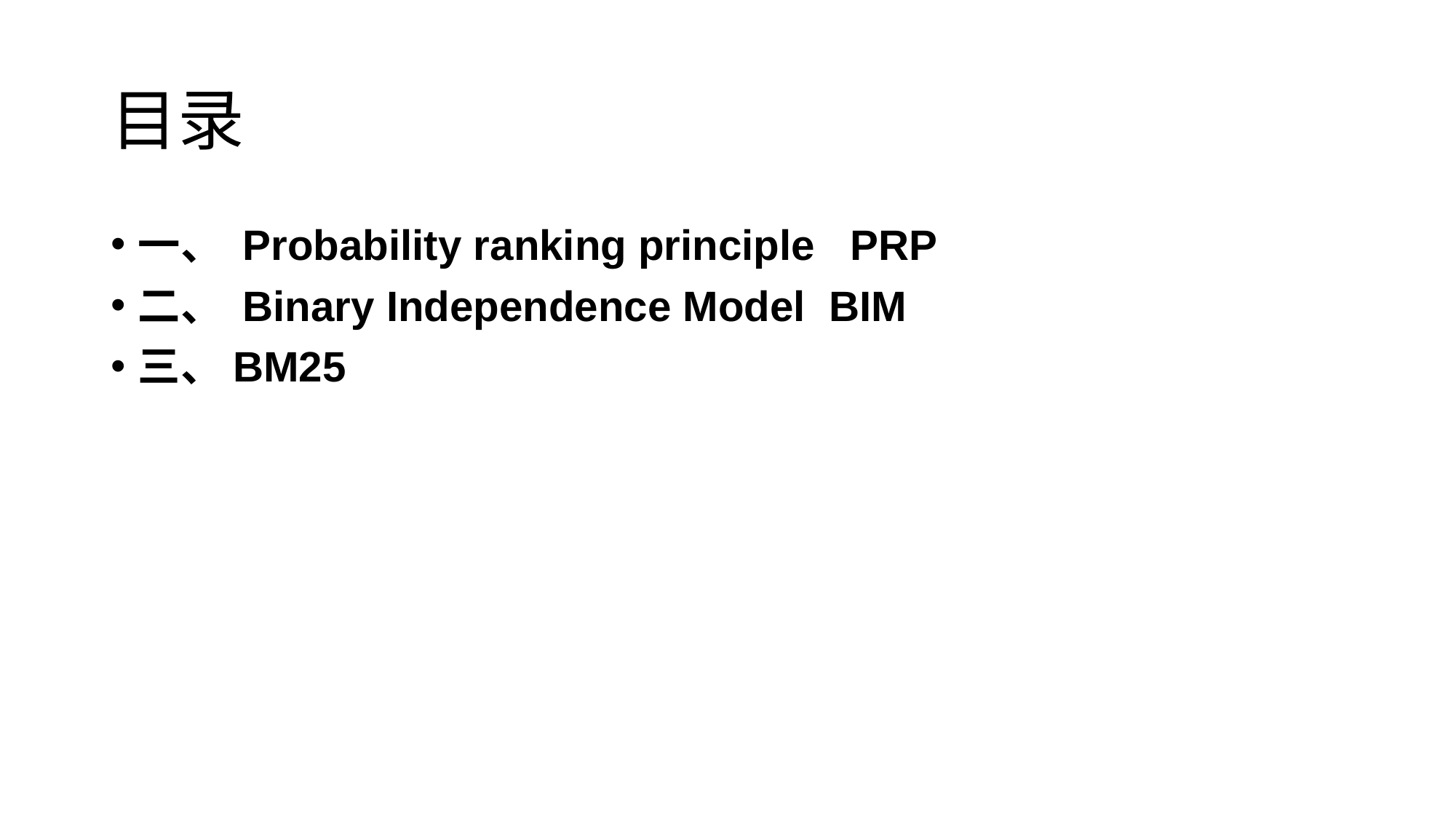

# 目录
一、 Probability ranking principle   PRP
二、 Binary Independence Model  BIM
三、BM25